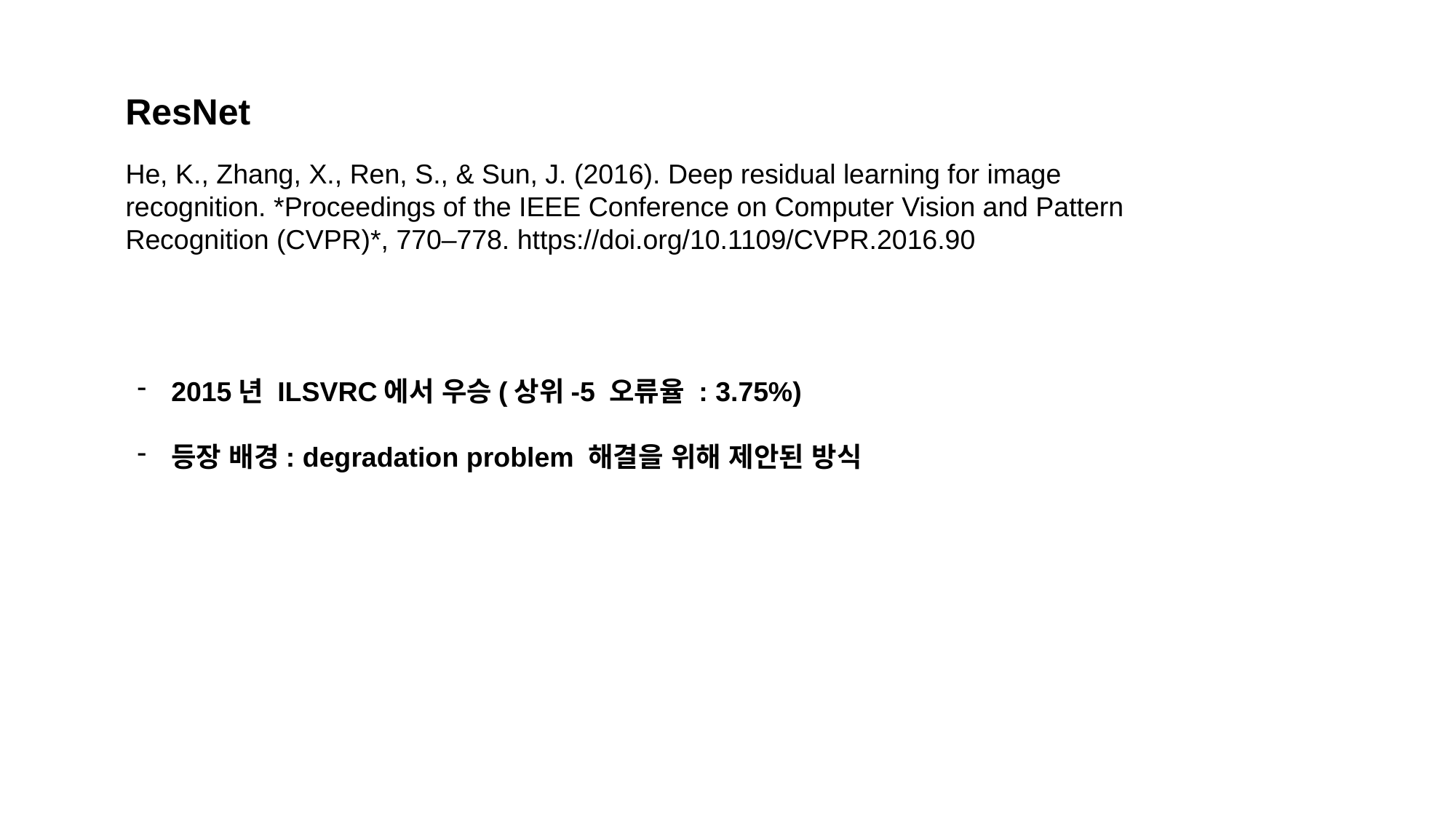

ResNet
He, K., Zhang, X., Ren, S., & Sun, J. (2016). Deep residual learning for image recognition. *Proceedings of the IEEE Conference on Computer Vision and Pattern Recognition (CVPR)*, 770–778. https://doi.org/10.1109/CVPR.2016.90

2015년 ILSVRC에서 우승(상위-5 오류율 : 3.75%)
등장 배경: degradation problem 해결을 위해 제안된 방식